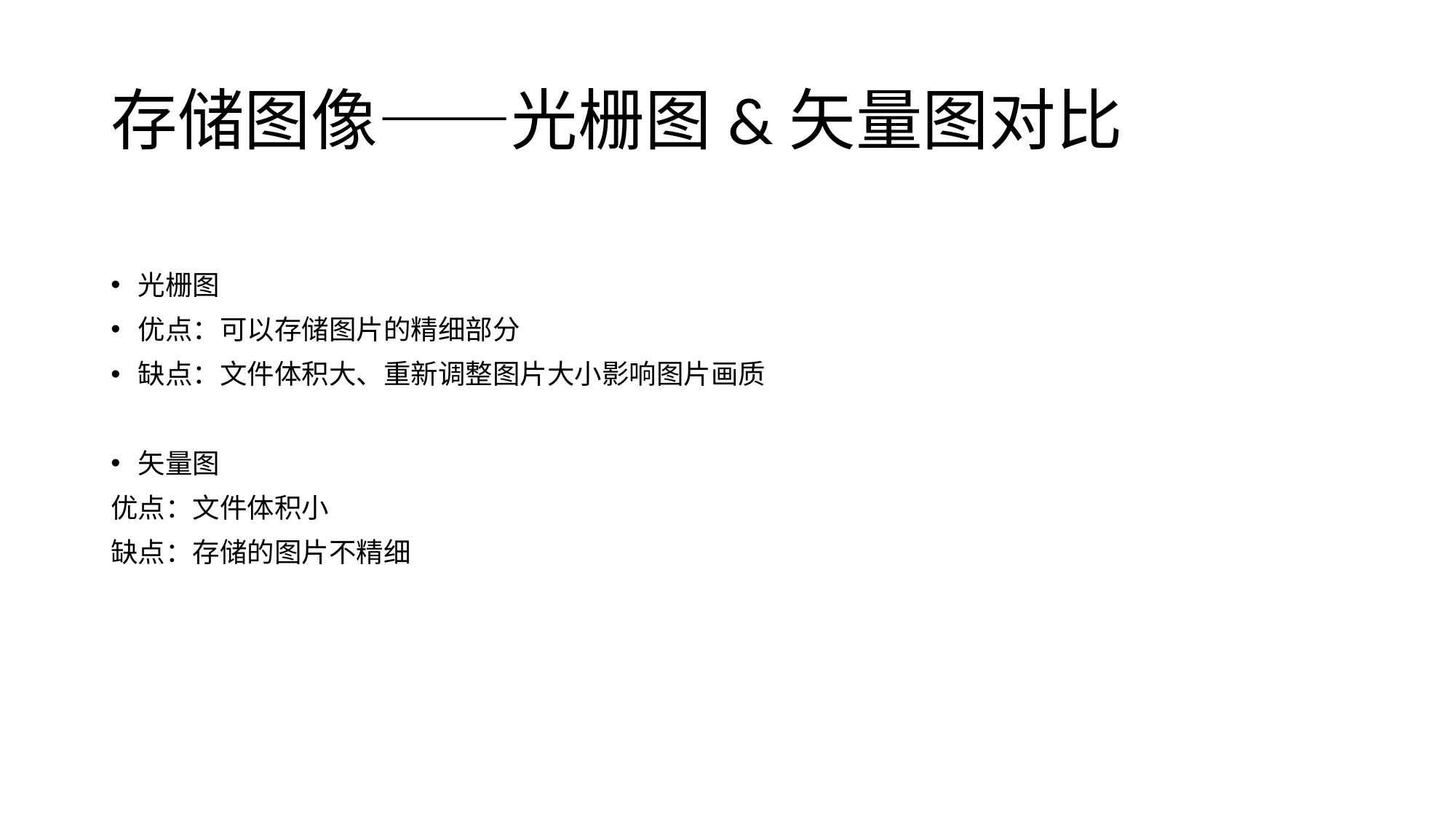

# 存储图像——光栅图&矢量图对比

光栅图
优点：可以存储图片的精细部分
缺点：文件体积大、重新调整图片大小影响图片画质

矢量图
优点：文件体积小
缺点：存储的图片不精细